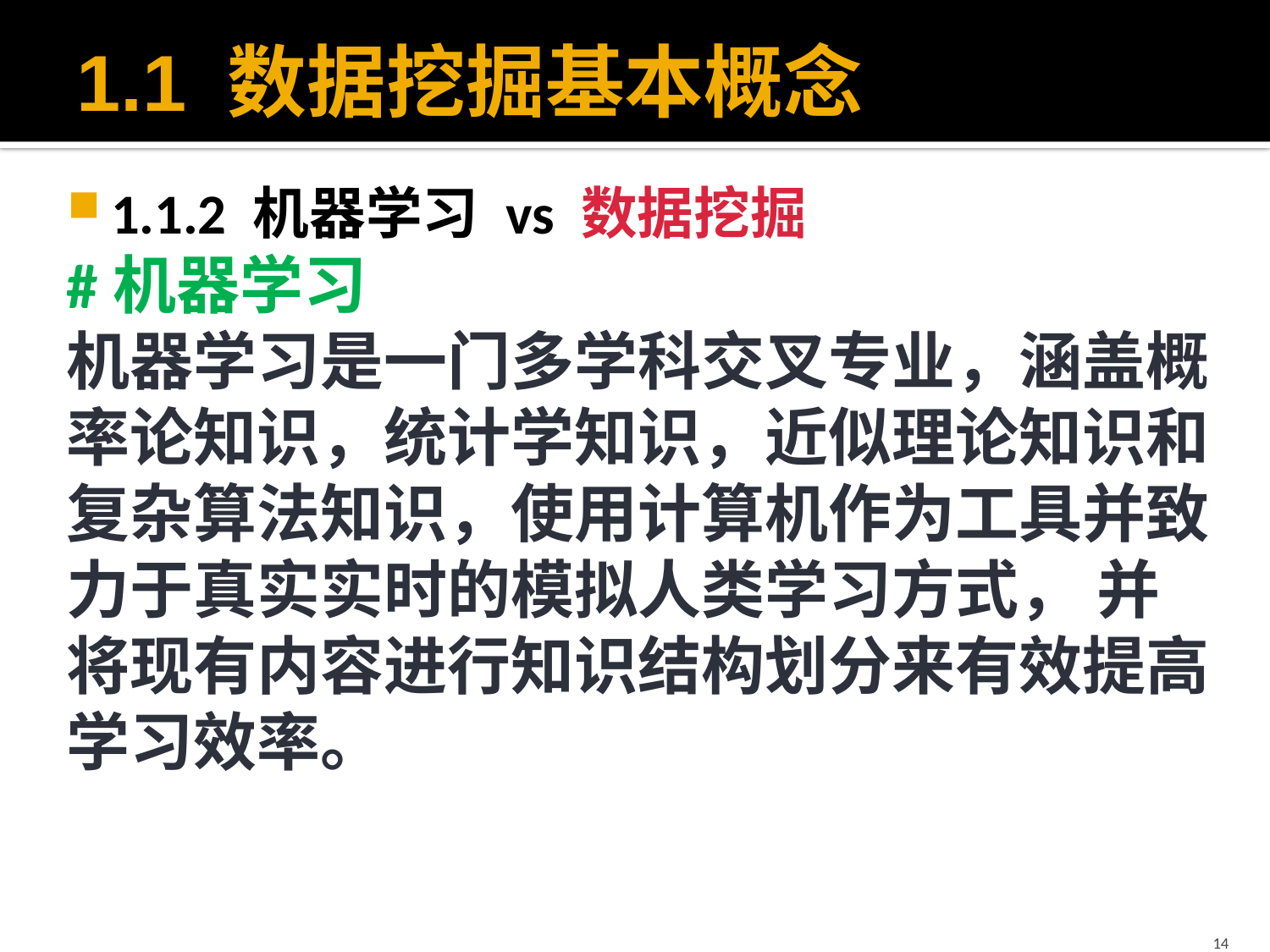

# 1.1 数据挖掘基本概念
1.1.2 机器学习 vs 数据挖掘
#机器学习
机器学习是一门多学科交叉专业，涵盖概率论知识，统计学知识，近似理论知识和复杂算法知识，使用计算机作为工具并致力于真实实时的模拟人类学习方式， 并将现有内容进行知识结构划分来有效提高学习效率。
14